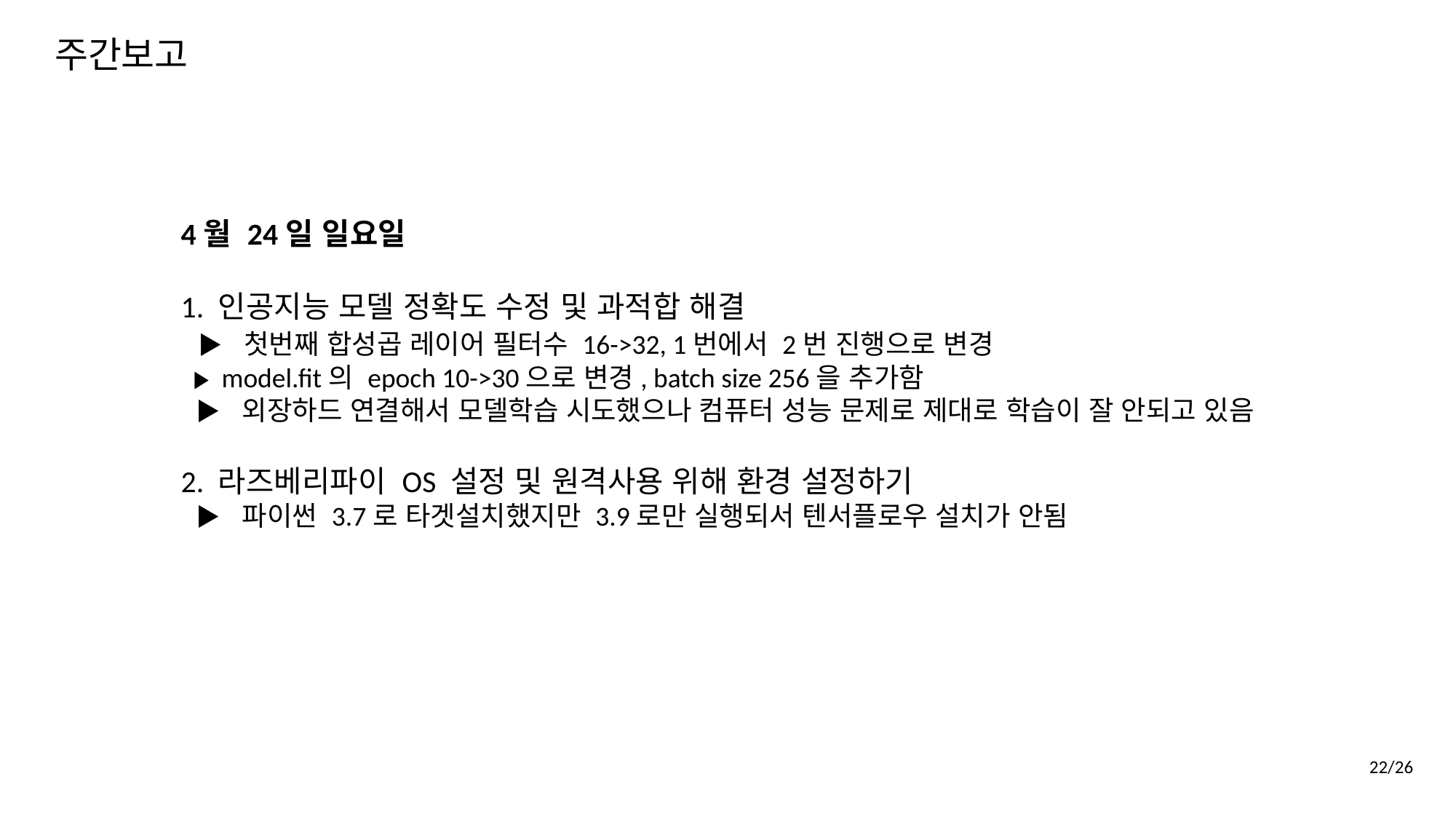

주간보고
4월 24일 일요일

1. 인공지능 모델 정확도 수정 및 과적합 해결
  ▶  첫번째 합성곱 레이어 필터수 16->32, 1번에서 2번 진행으로 변경
  ▶  model.fit의 epoch 10->30으로 변경, batch size 256을 추가함
  ▶  외장하드 연결해서 모델학습 시도했으나 컴퓨터 성능 문제로 제대로 학습이 잘 안되고 있음

2. 라즈베리파이 OS 설정 및 원격사용 위해 환경 설정하기
  ▶  파이썬 3.7로 타겟설치했지만 3.9로만 실행되서 텐서플로우 설치가 안됨
22/26